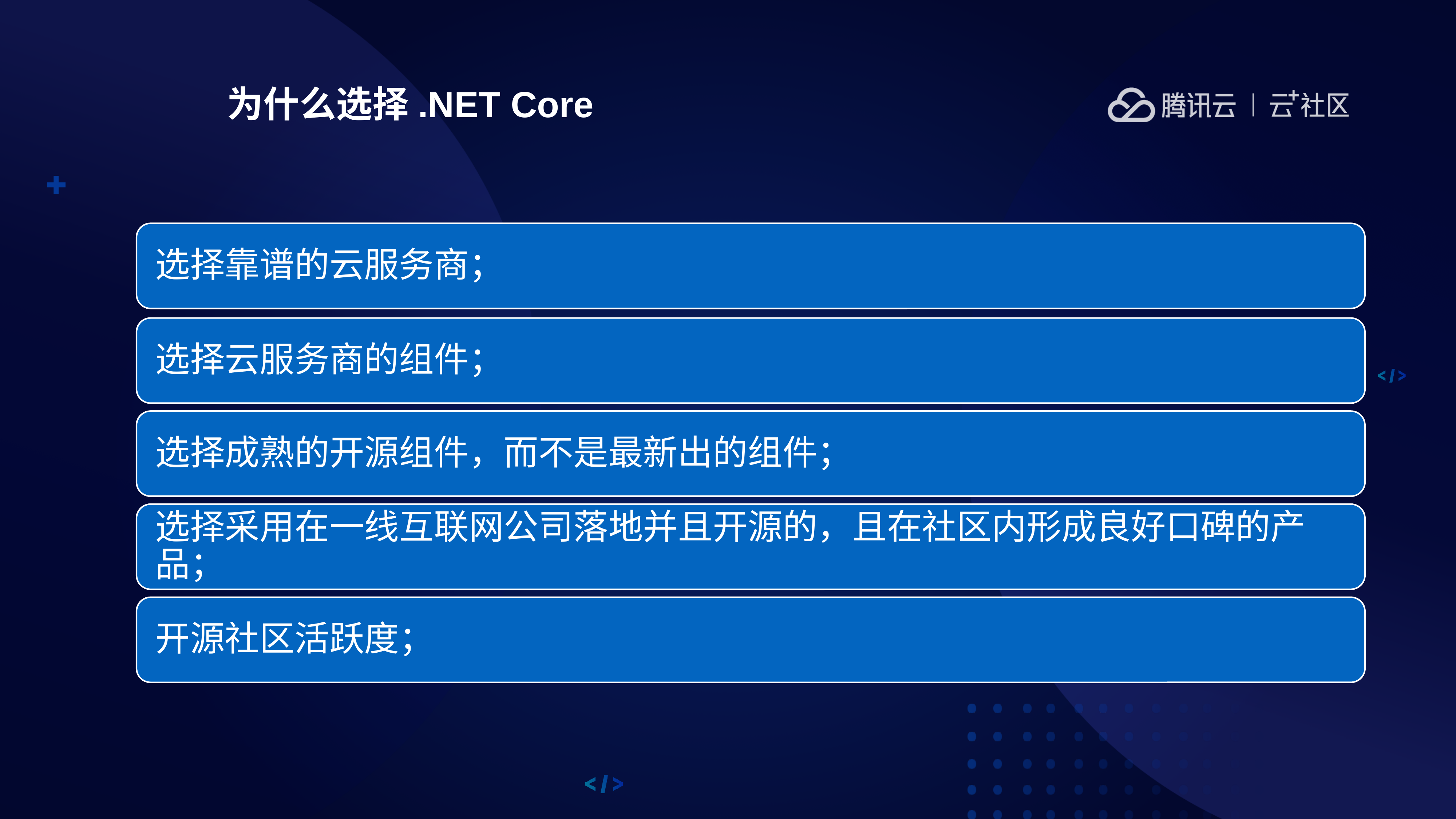

为什么选择.NET Core
选择靠谱的云服务商；
选择云服务商的组件；
选择成熟的开源组件，而不是最新出的组件；
选择采用在一线互联网公司落地并且开源的，且在社区内形成良好口碑的产品；
开源社区活跃度；